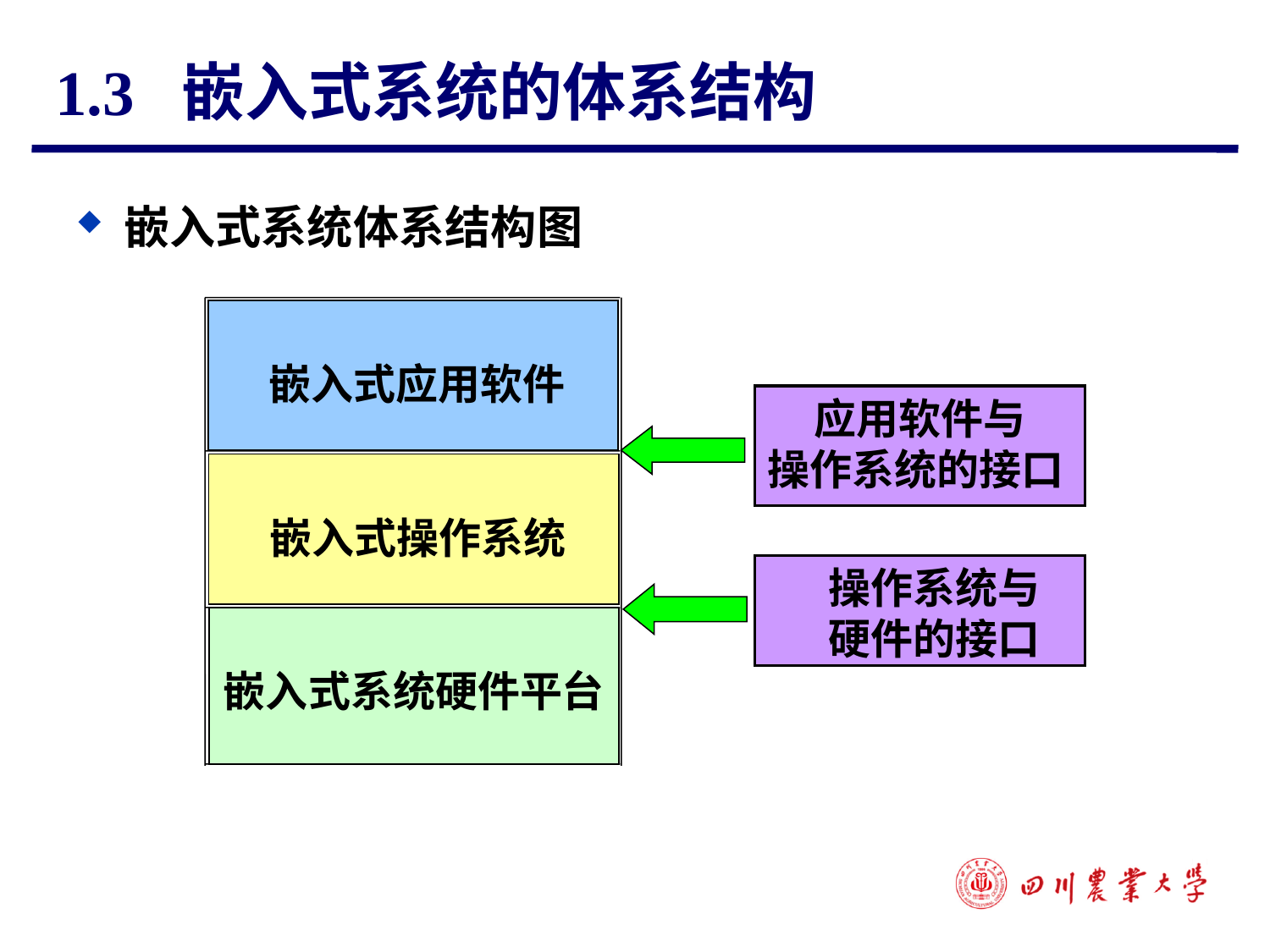

# 1.3  嵌入式系统的体系结构
嵌入式系统体系结构图

    嵌入式应用软件

    嵌入式操作系统

嵌入式系统硬件平台

应用软件与
操作系统的接口

  操作系统与
  硬件的接口